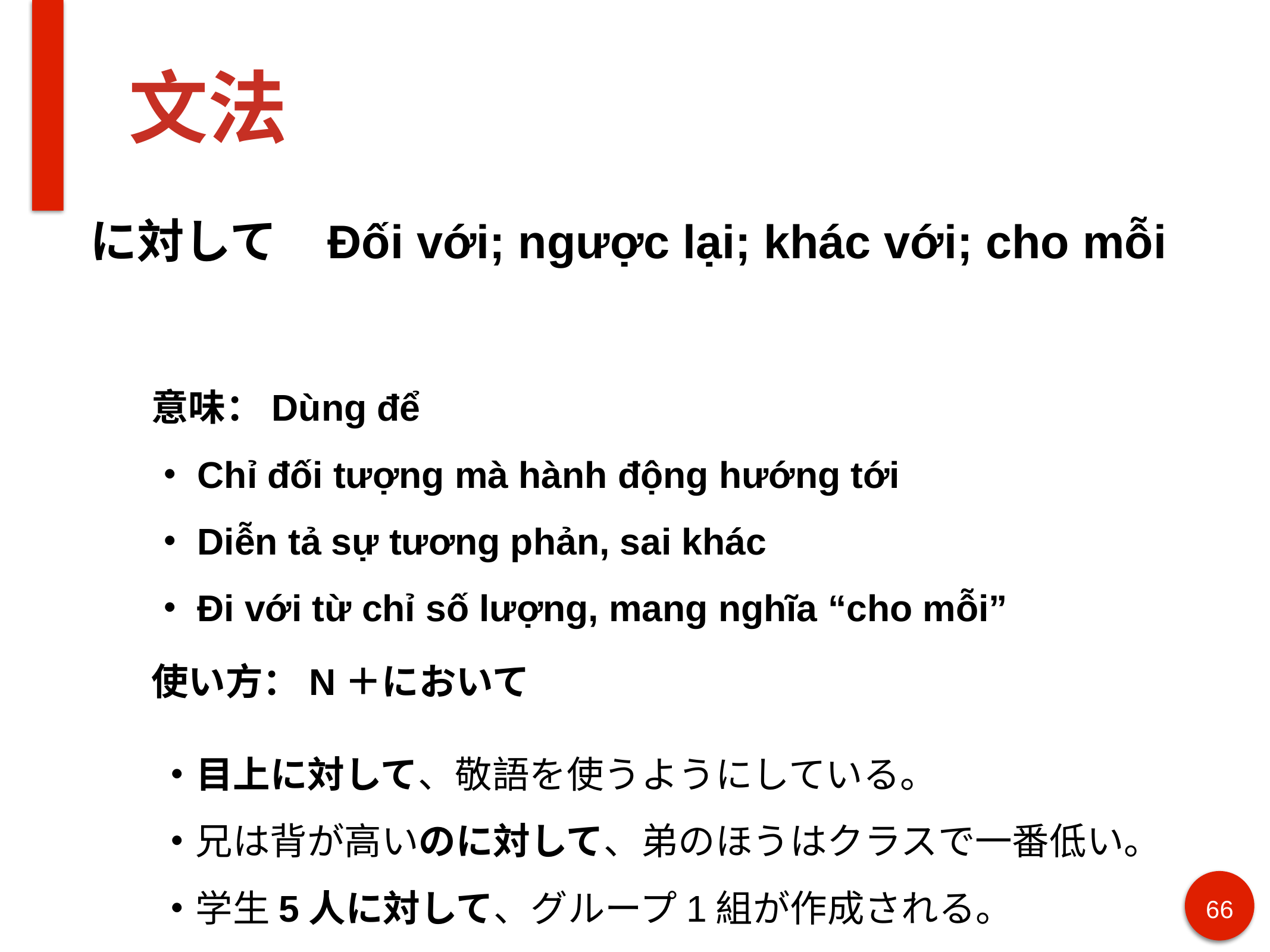

# 文法
に対して   Đối với; ngược lại; khác với; cho mỗi
意味：Dùng để
・Chỉ đối tượng mà hành động hướng tới
・Diễn tả sự tương phản, sai khác
・Đi với từ chỉ số lượng, mang nghĩa “cho mỗi”
使い方：N＋において
・目上に対して、敬語を使うようにしている。
・兄は背が高いのに対して、弟のほうはクラスで一番低い。
・学生5人に対して、グループ1組が作成される。
66